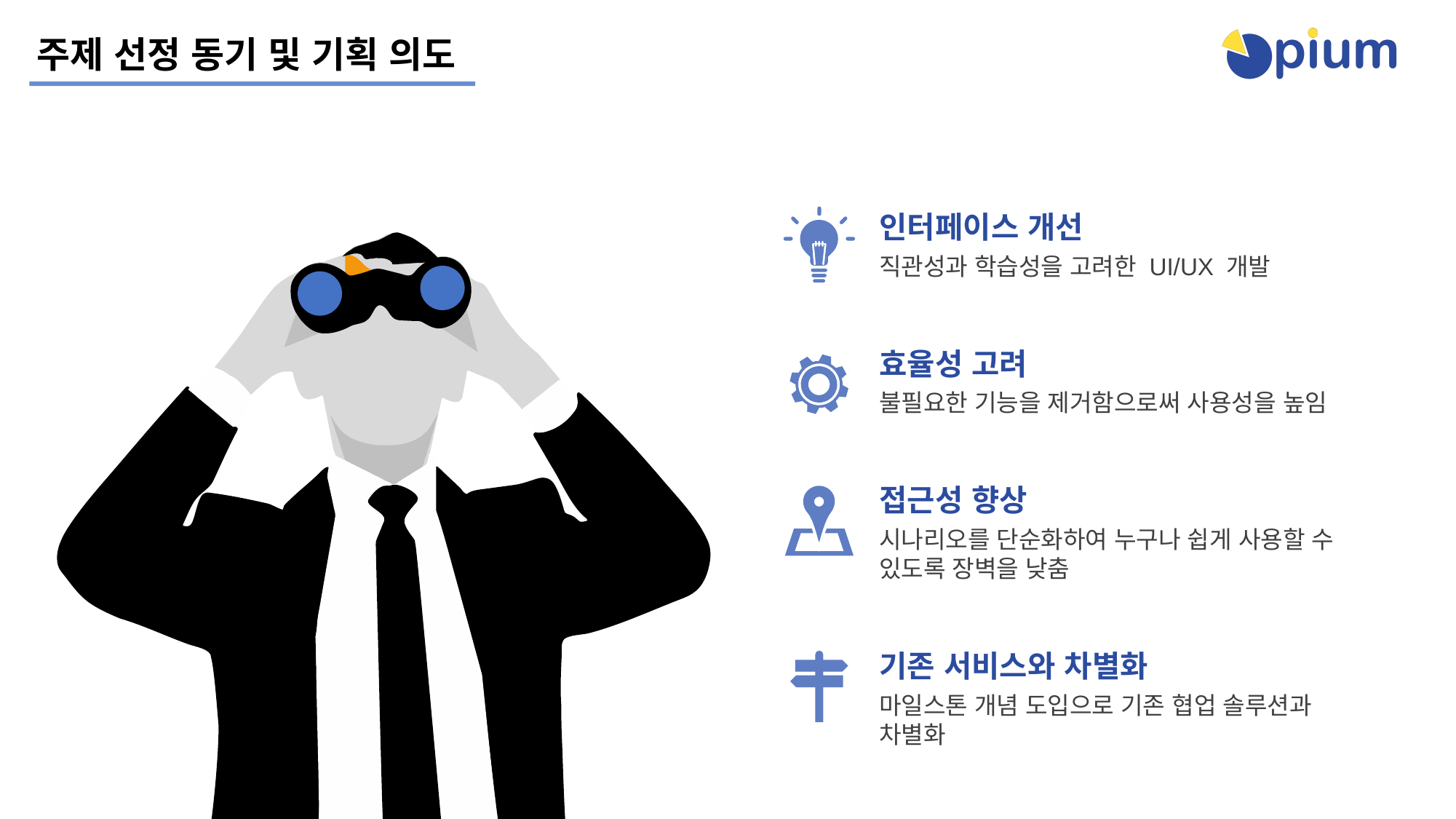

주제 선정 동기 및 기획 의도
인터페이스 개선
직관성과 학습성을 고려한 UI/UX 개발

효율성 고려
불필요한 기능을 제거함으로써 사용성을 높임

접근성 향상
시나리오를 단순화하여 누구나 쉽게 사용할 수 있도록 장벽을 낮춤

기존 서비스와 차별화
마일스톤 개념 도입으로 기존 협업 솔루션과 차별화